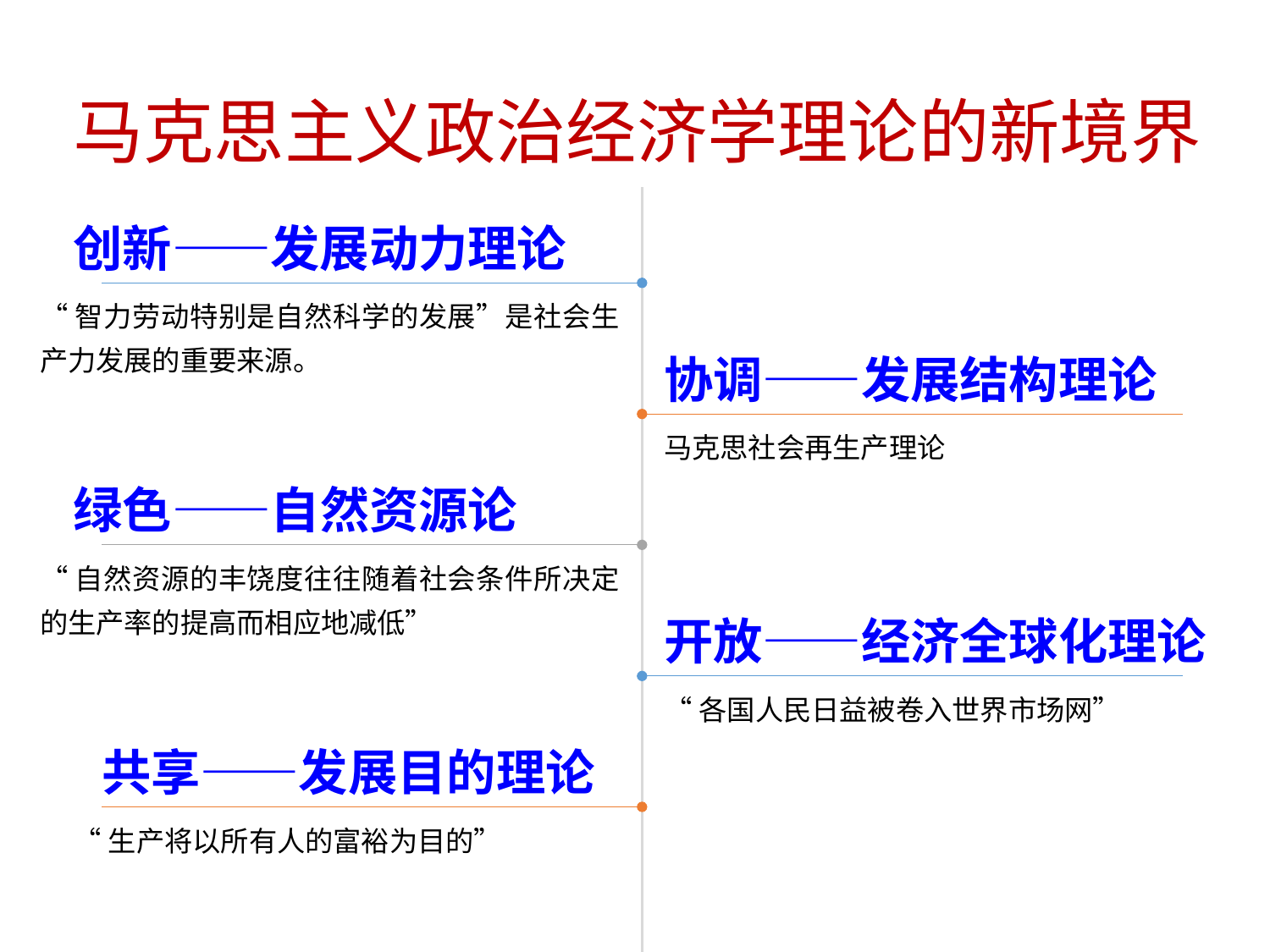

马克思主义政治经济学理论的新境界
创新——发展动力理论
“智力劳动特别是自然科学的发展”是社会生产力发展的重要来源。
协调——发展结构理论
马克思社会再生产理论
绿色——自然资源论
“自然资源的丰饶度往往随着社会条件所决定的生产率的提高而相应地减低”

开放——经济全球化理论
“各国人民日益被卷入世界市场网”
共享——发展目的理论
“生产将以所有人的富裕为目的”